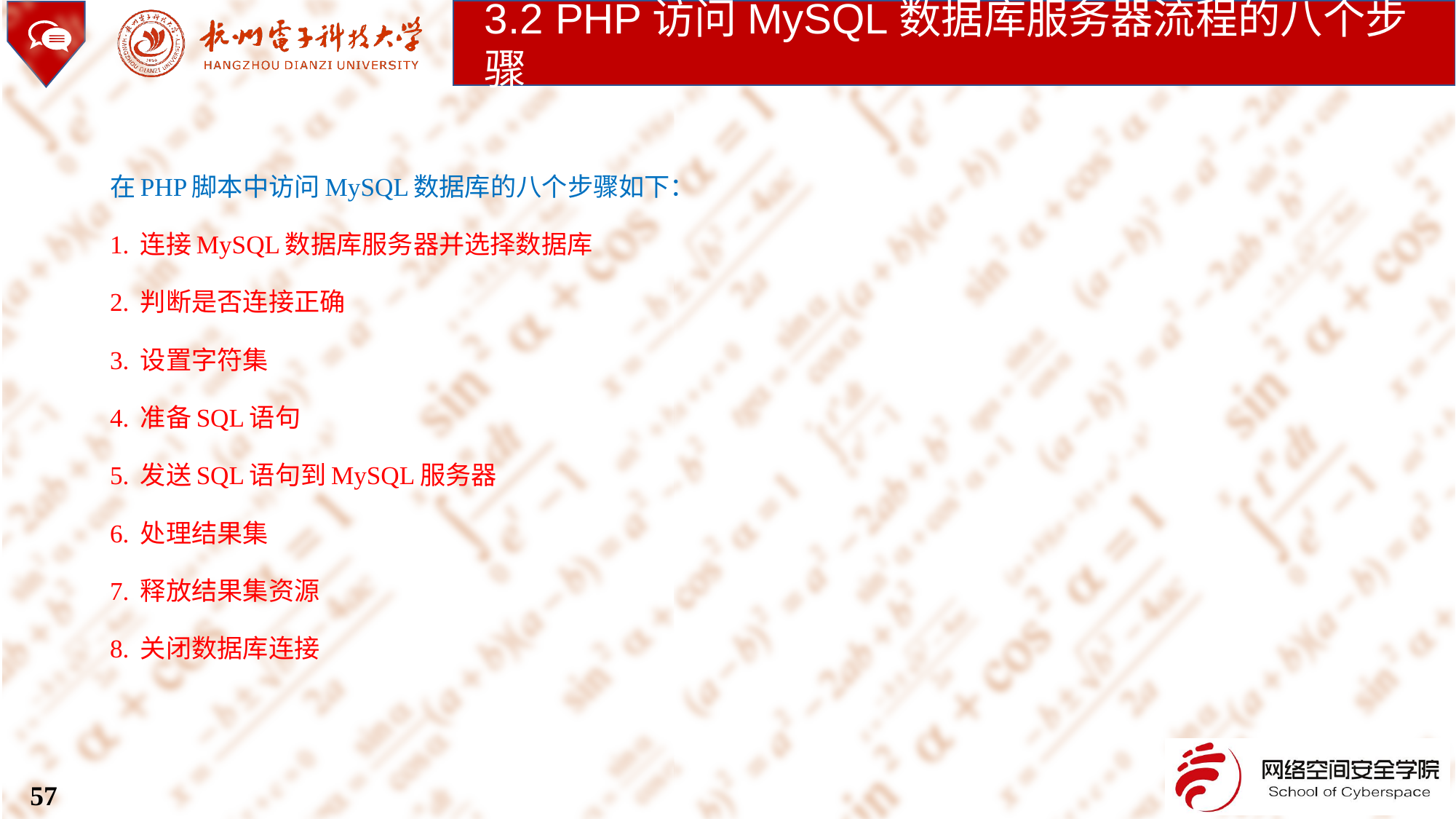

3.2 PHP访问MySQL数据库服务器流程的八个步骤
在PHP脚本中访问MySQL数据库的八个步骤如下：
1. 连接MySQL数据库服务器并选择数据库
2. 判断是否连接正确
3. 设置字符集
4. 准备SQL语句
5. 发送SQL语句到MySQL服务器
6. 处理结果集
7. 释放结果集资源
8. 关闭数据库连接
57